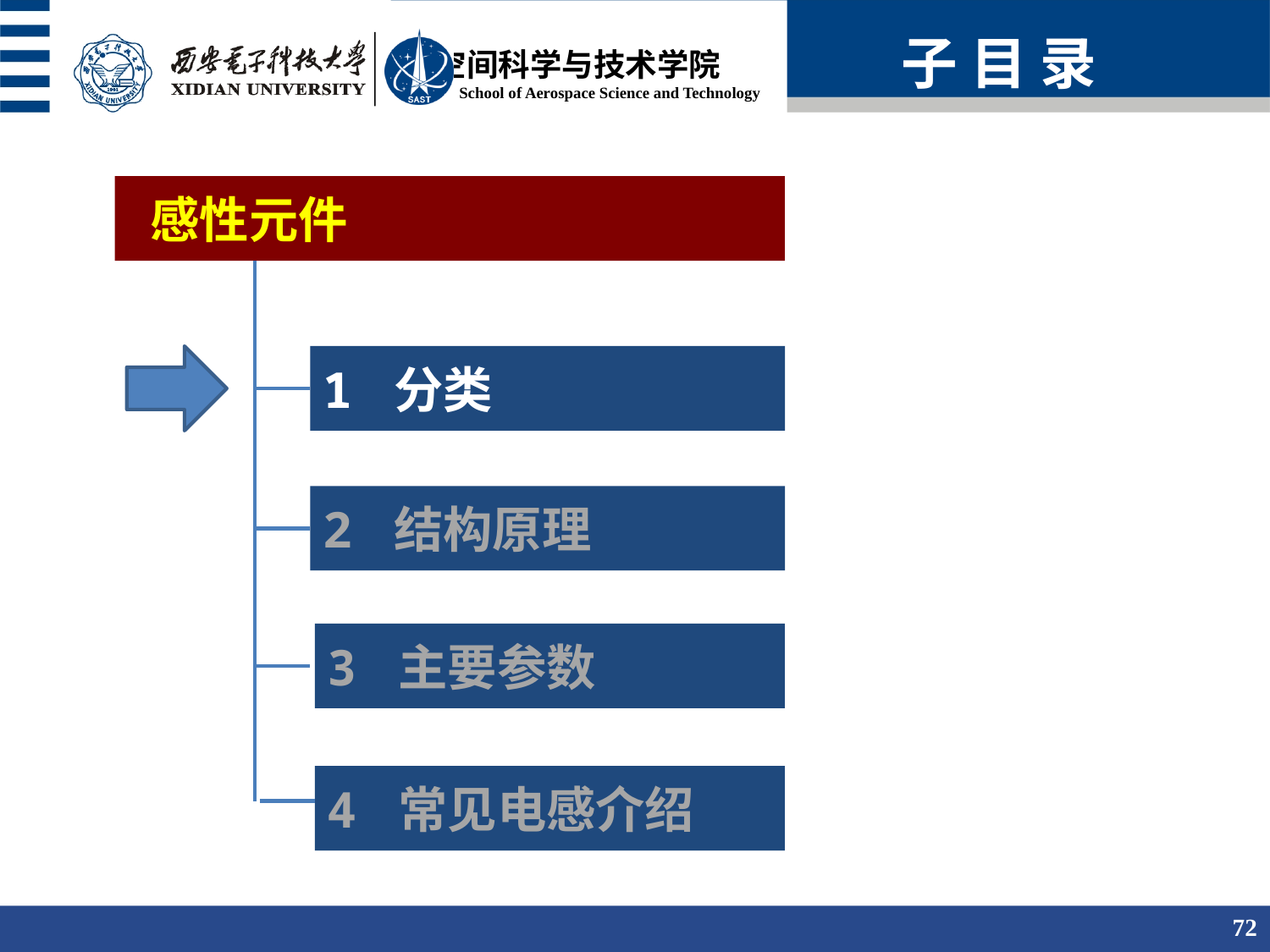

子 目 录
 感性元件

1 分类
2 结构原理
3 主要参数
4 常见电感介绍